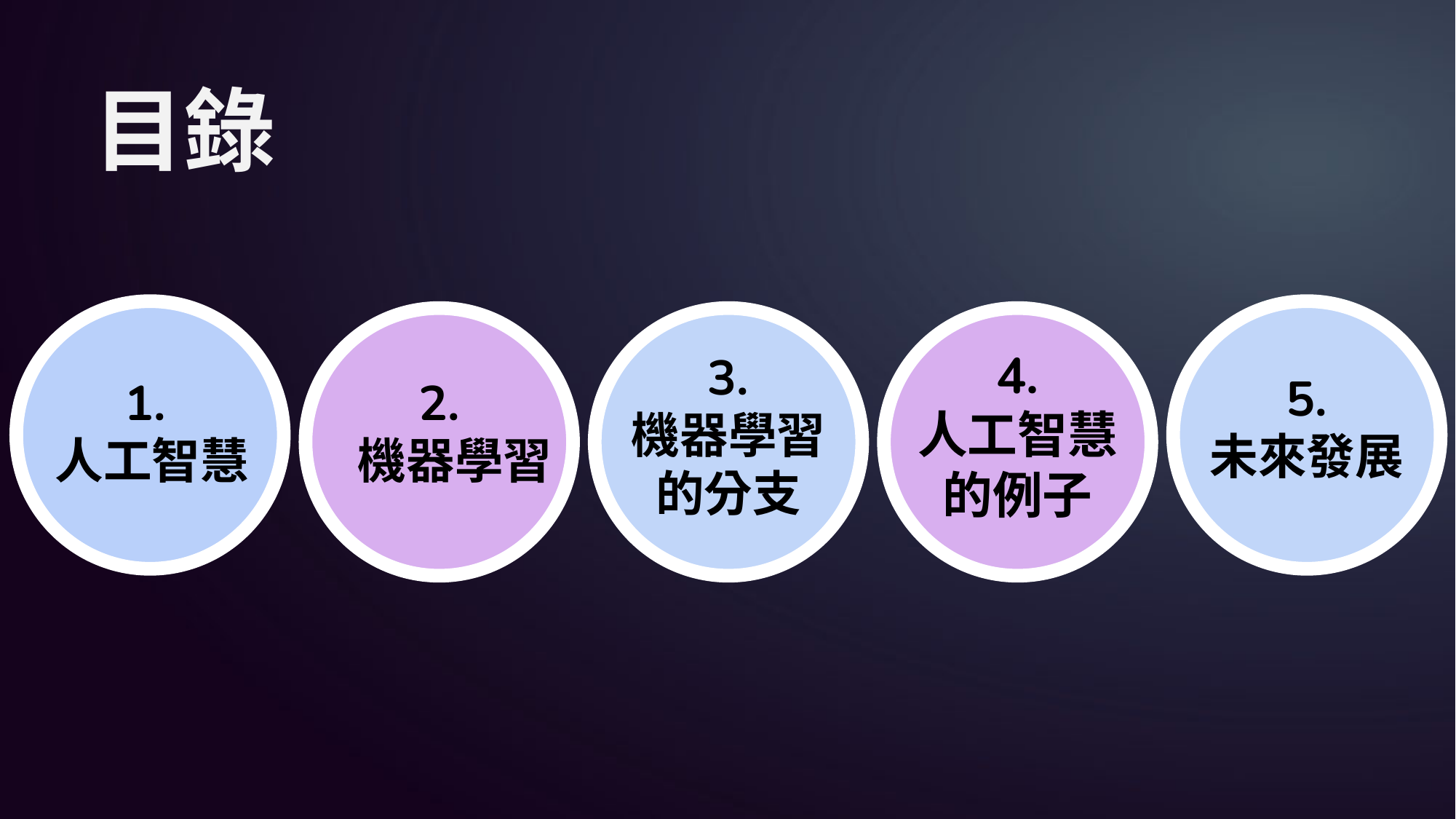

# 目錄

 1.
   人工智慧

      5.
未來發展

          2.
    機器學習

3.
機器學習的分支

4.
人工智慧的例子